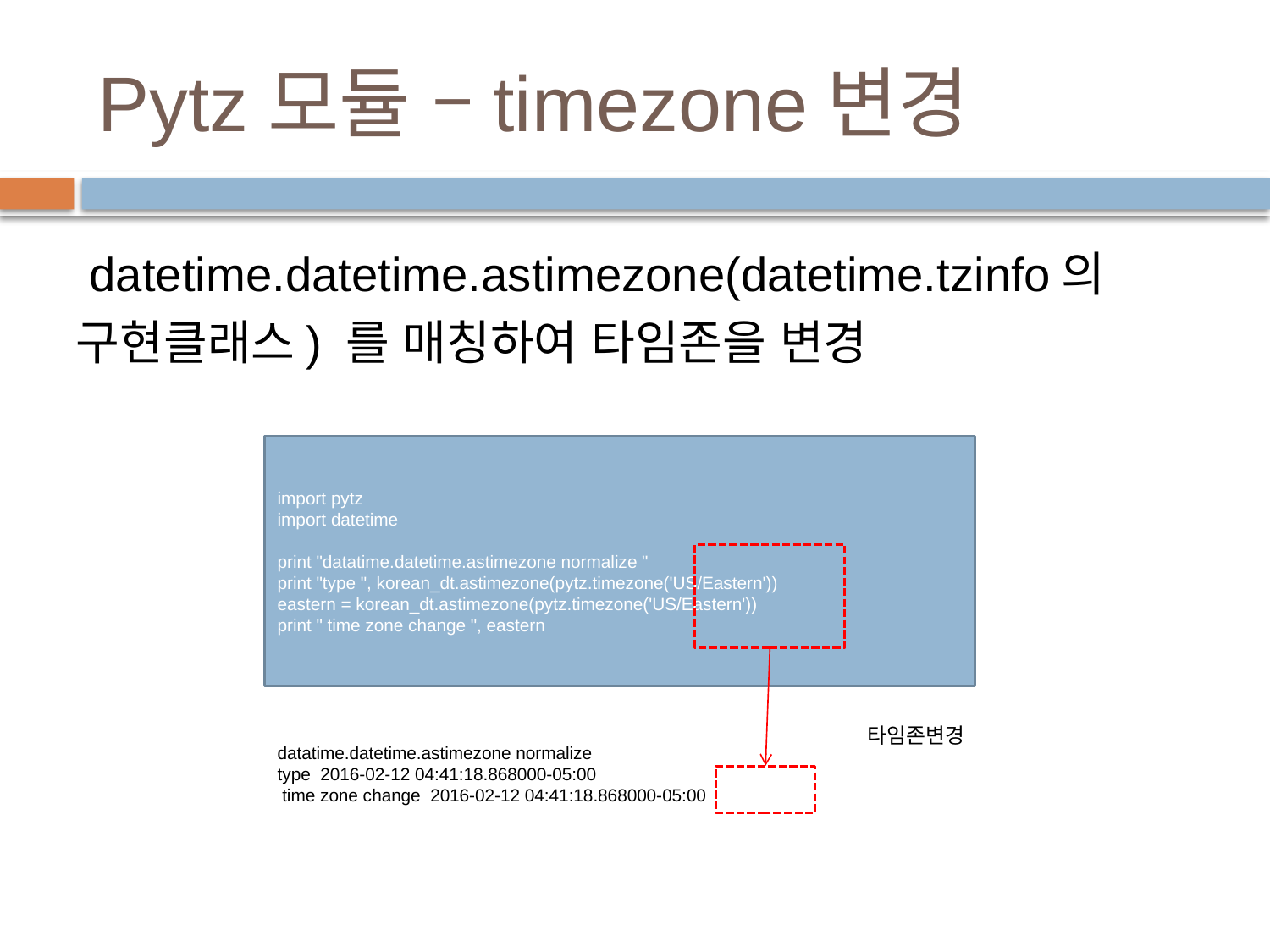

# Pytz모듈 –timezone변경
 datetime.datetime.astimezone(datetime.tzinfo의 구현클래스) 를 매칭하여 타임존을 변경
import pytz
import datetime

print "datatime.datetime.astimezone normalize "
print "type ", korean_dt.astimezone(pytz.timezone('US/Eastern'))
eastern = korean_dt.astimezone(pytz.timezone('US/Eastern'))
print " time zone change ", eastern

타임존변경
datatime.datetime.astimezone normalize
type  2016-02-12 04:41:18.868000-05:00
 time zone change  2016-02-12 04:41:18.868000-05:00